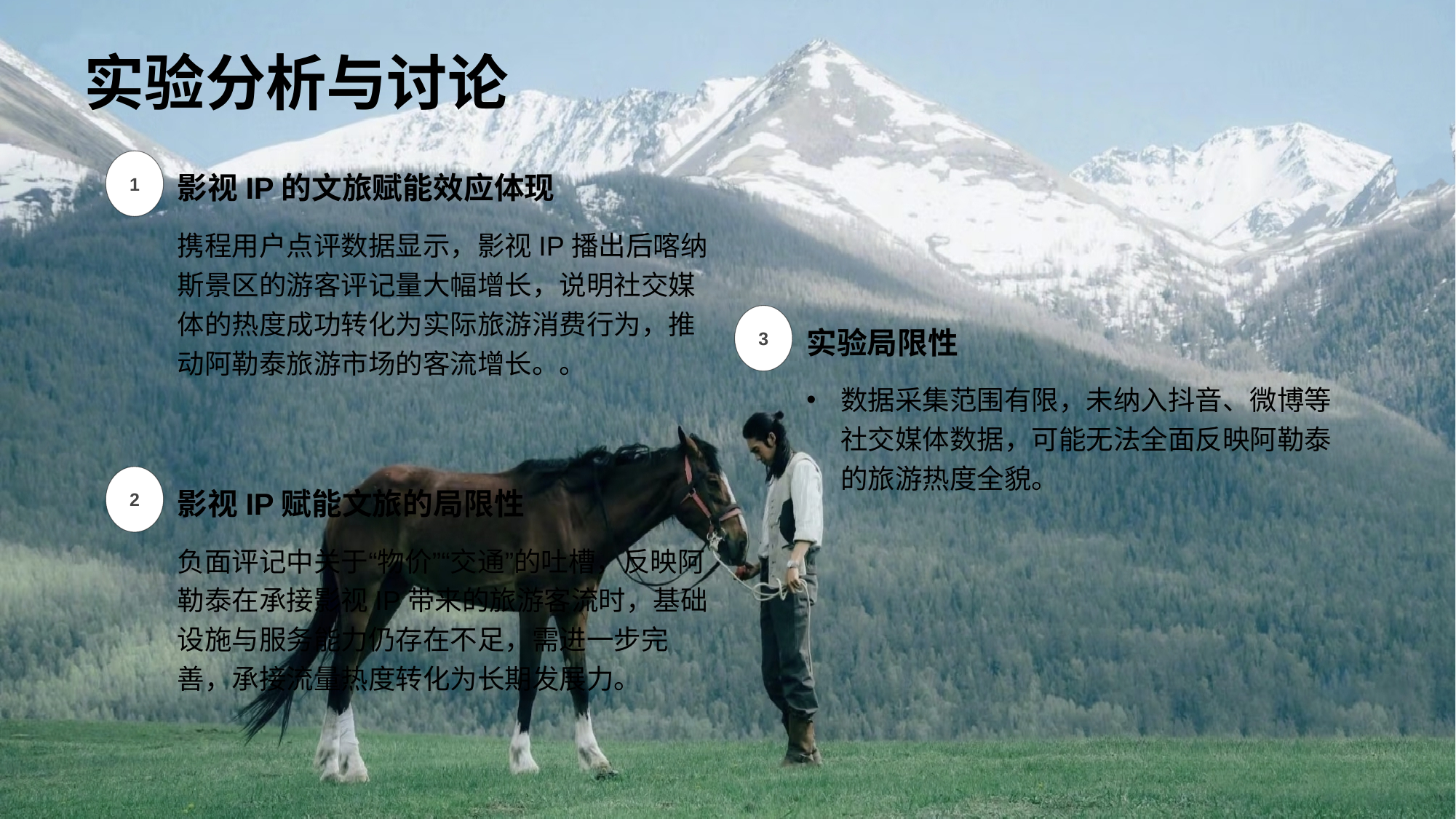

# 实验分析与讨论

1
影视IP的文旅赋能效应体现
携程用户点评数据显示，影视IP播出后喀纳斯景区的游客评记量大幅增长，说明社交媒体的热度成功转化为实际旅游消费行为，推动阿勒泰旅游市场的客流增长。。

3
实验局限性
数据采集范围有限，未纳入抖音、微博等社交媒体数据，可能无法全面反映阿勒泰的旅游热度全貌。

2
影视IP赋能文旅的局限性
负面评记中关于“物价”“交通”的吐槽，反映阿勒泰在承接影视IP带来的旅游客流时，基础设施与服务能力仍存在不足，需进一步完善，承接流量热度转化为长期发展力。